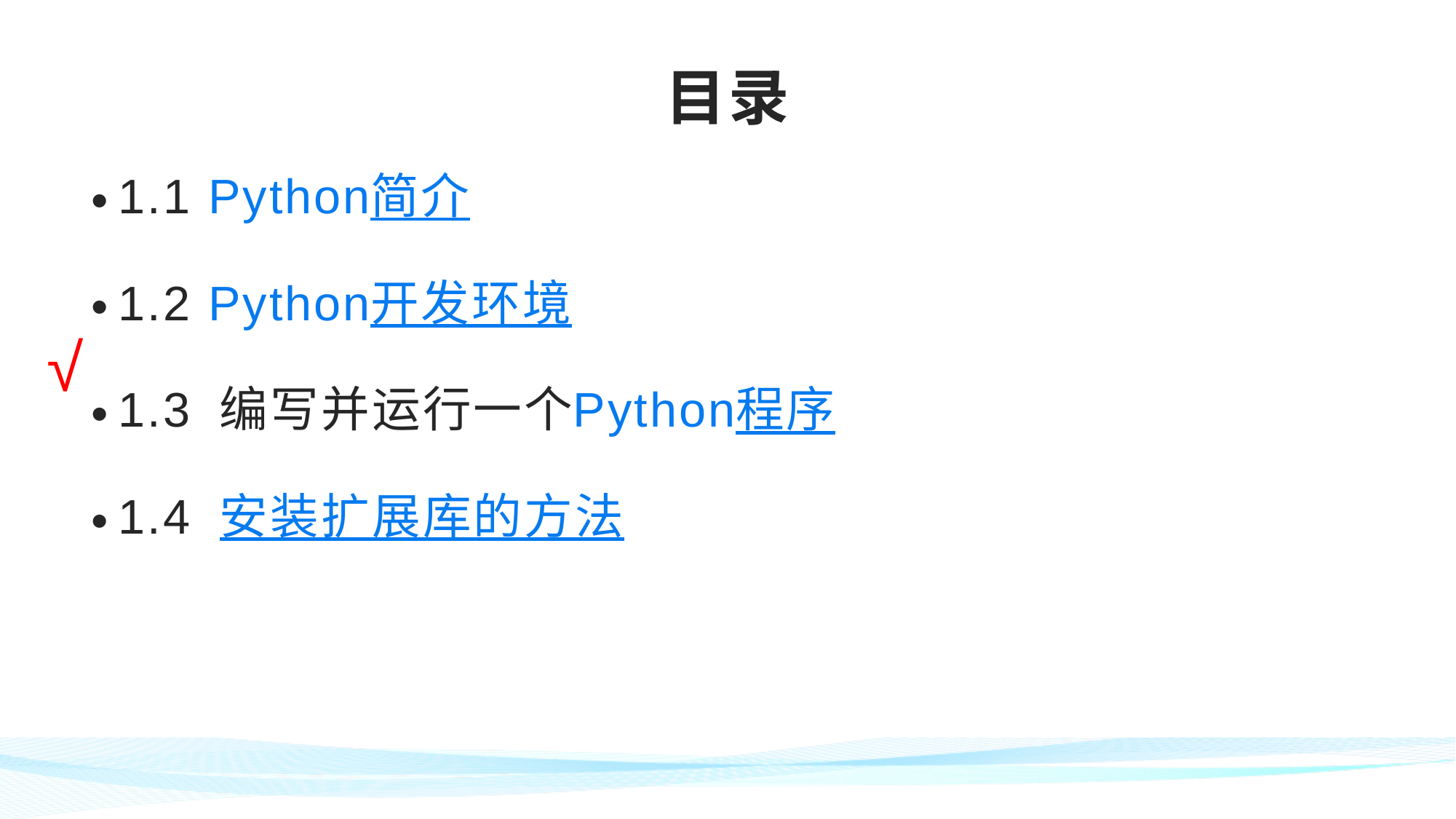

# 目录
1.1 Python简介
1.2 Python开发环境
1.3 编写并运行一个Python程序
1.4 安装扩展库的方法

√